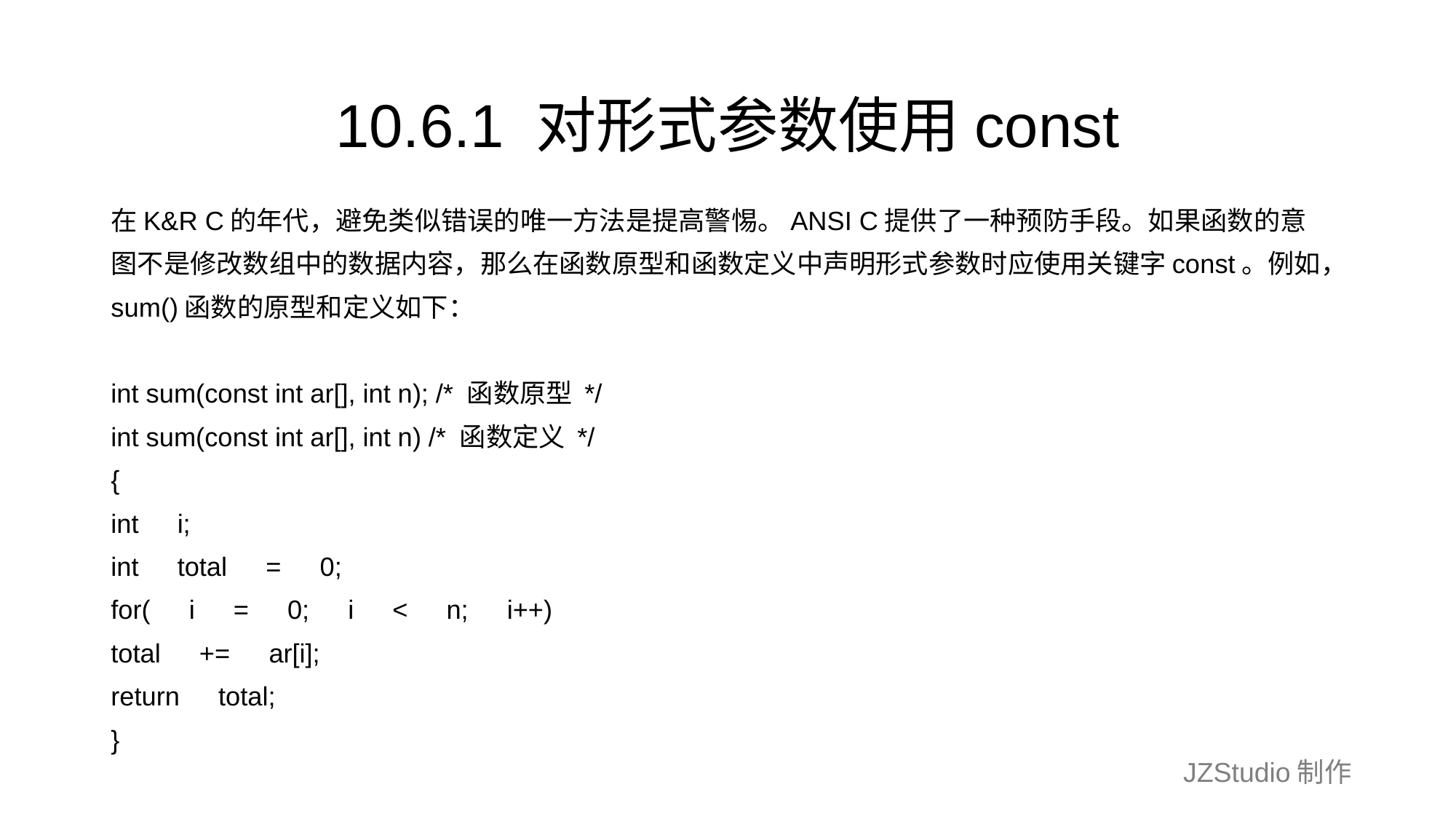

# 10.6.1 对形式参数使用const
在K&R C的年代，避免类似错误的唯一方法是提高警惕。ANSI C提供了一种预防手段。如果函数的意
图不是修改数组中的数据内容，那么在函数原型和函数定义中声明形式参数时应使用关键字const。例如，
sum()函数的原型和定义如下：

int sum(const int ar[], int n); /* 函数原型 */
int sum(const int ar[], int n) /* 函数定义 */
{
int　i;
int　total　=　0;
for(　i　=　0;　i　<　n;　i++)
total　+=　ar[i];
return　total;
}